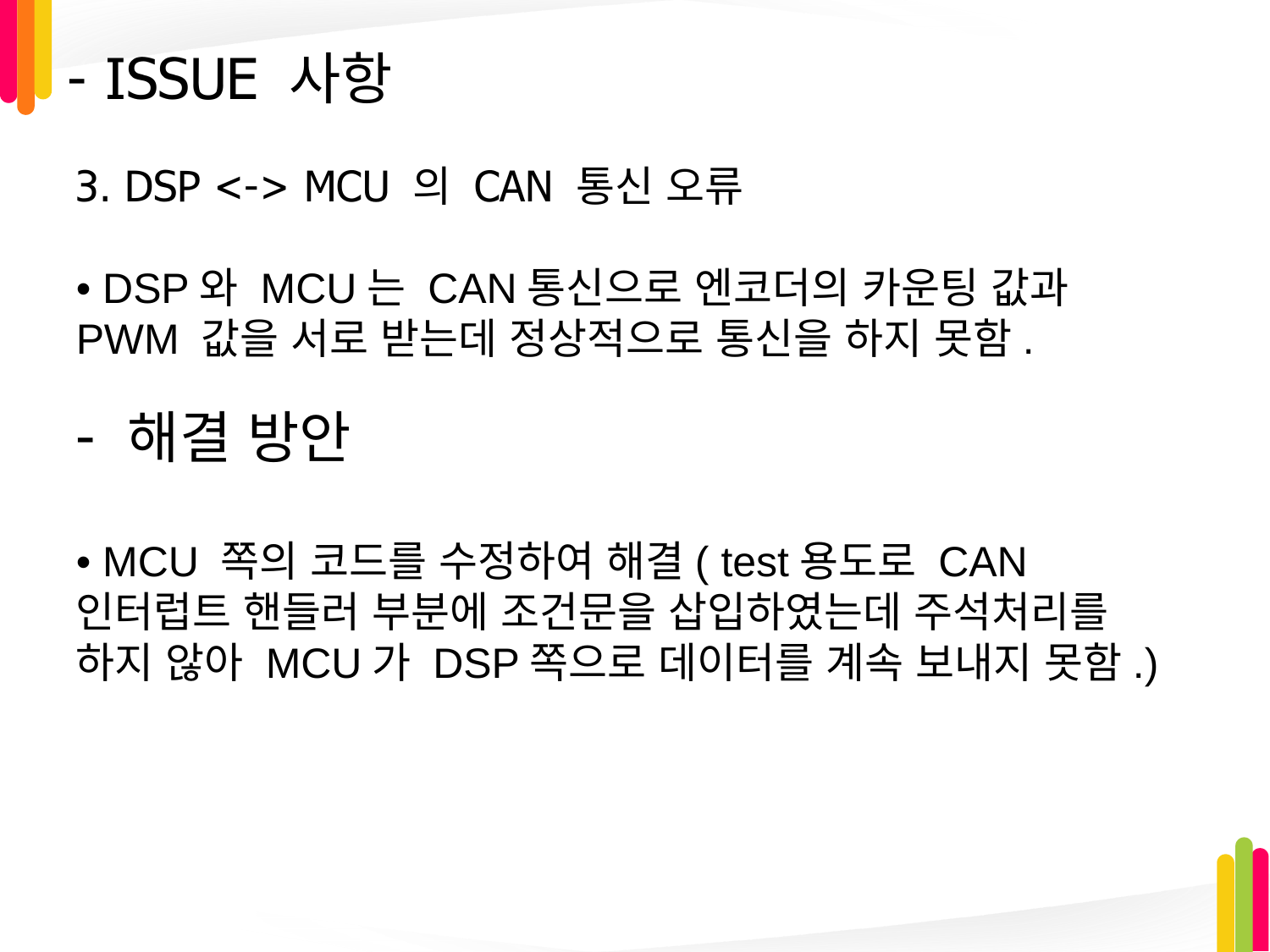

# - ISSUE 사항
3. DSP <-> MCU 의 CAN 통신 오류

• DSP와 MCU는 CAN통신으로 엔코더의 카운팅 값과 PWM 값을 서로 받는데 정상적으로 통신을 하지 못함.

• MCU 쪽의 코드를 수정하여 해결( test용도로 CAN 인터럽트 핸들러 부분에 조건문을 삽입하였는데 주석처리를 하지 않아 MCU가 DSP쪽으로 데이터를 계속 보내지 못함.)

- 해결 방안